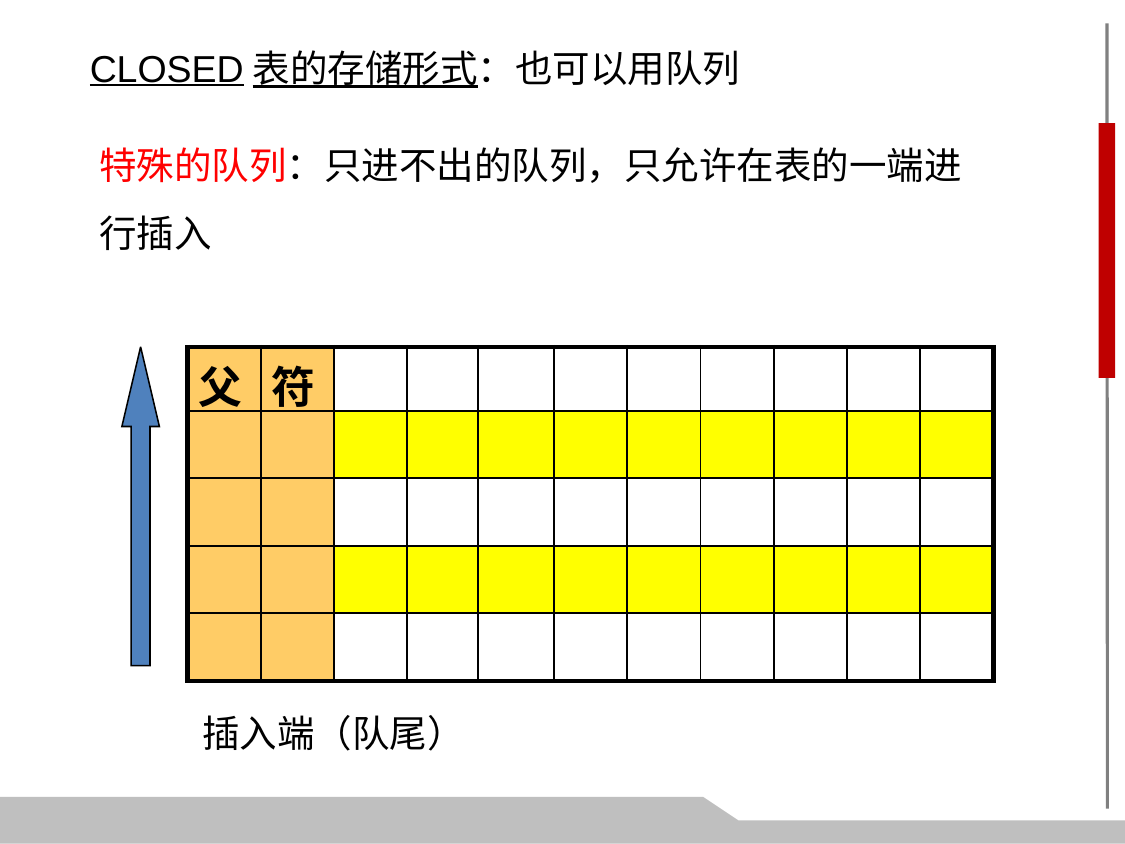

CLOSED表的存储形式：也可以用队列
特殊的队列：只进不出的队列，只允许在表的一端进行插入

| 父 | 符 |  |  |  |  |  |  |  |  |  |
| --- | --- | --- | --- | --- | --- | --- | --- | --- | --- | --- |
|  |  |  |  |  |  |  |  |  |  |  |
|  |  |  |  |  |  |  |  |  |  |  |
|  |  |  |  |  |  |  |  |  |  |  |
|  |  |  |  |  |  |  |  |  |  |  |
插入端（队尾）